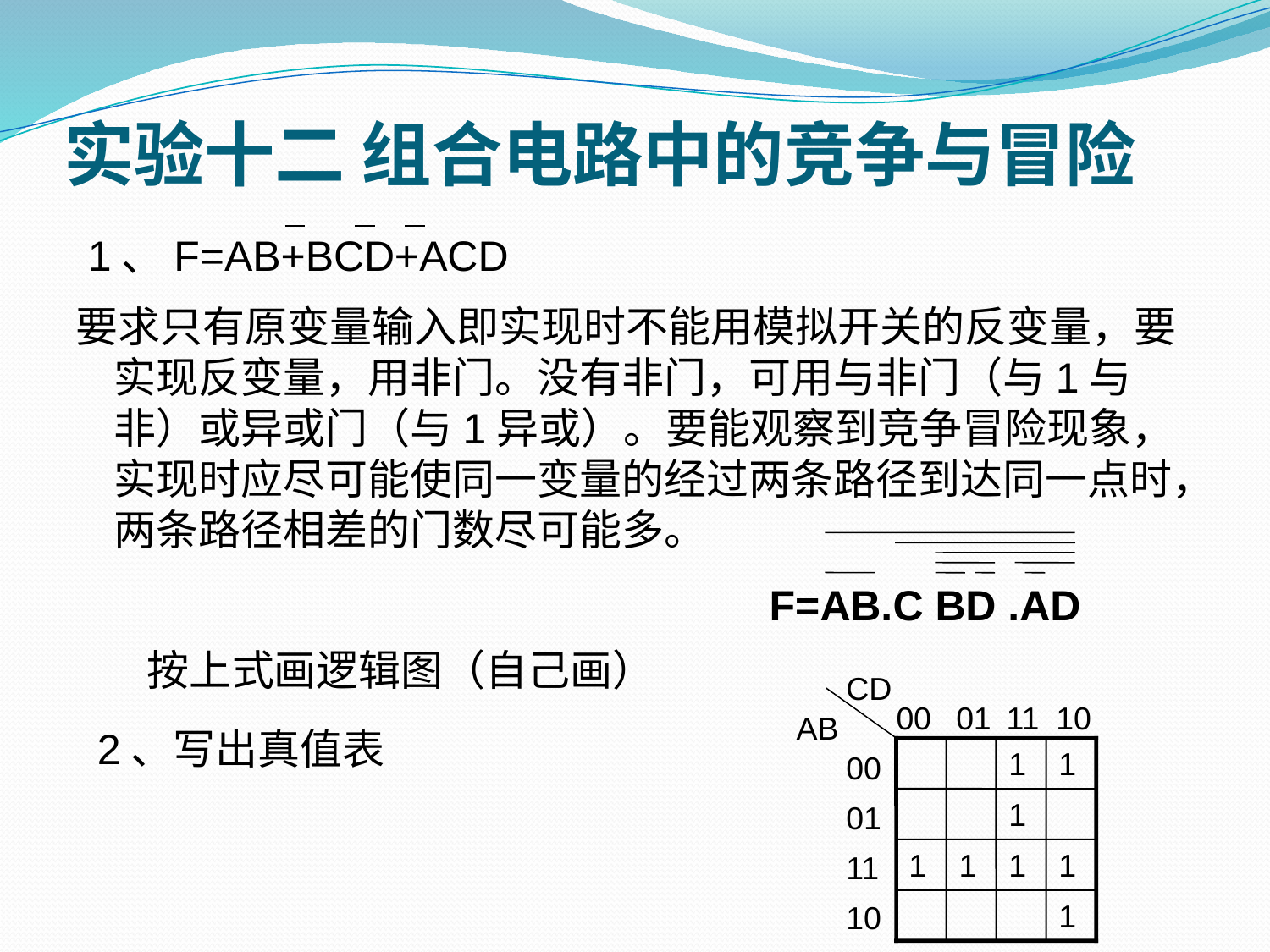

# 实验十二 组合电路中的竞争与冒险
 1、F=AB+BCD+ACD
要求只有原变量输入即实现时不能用模拟开关的反变量，要实现反变量，用非门。没有非门，可用与非门（与1与非）或异或门（与1异或）。要能观察到竞争冒险现象，实现时应尽可能使同一变量的经过两条路径到达同一点时，两条路径相差的门数尽可能多。

 F=AB.C BD .AD

按上式画逻辑图（自己画）
CD

00
01
11
10
AB

1

1

00

1

01
1

1
1
1
11

1
10

2、写出真值表